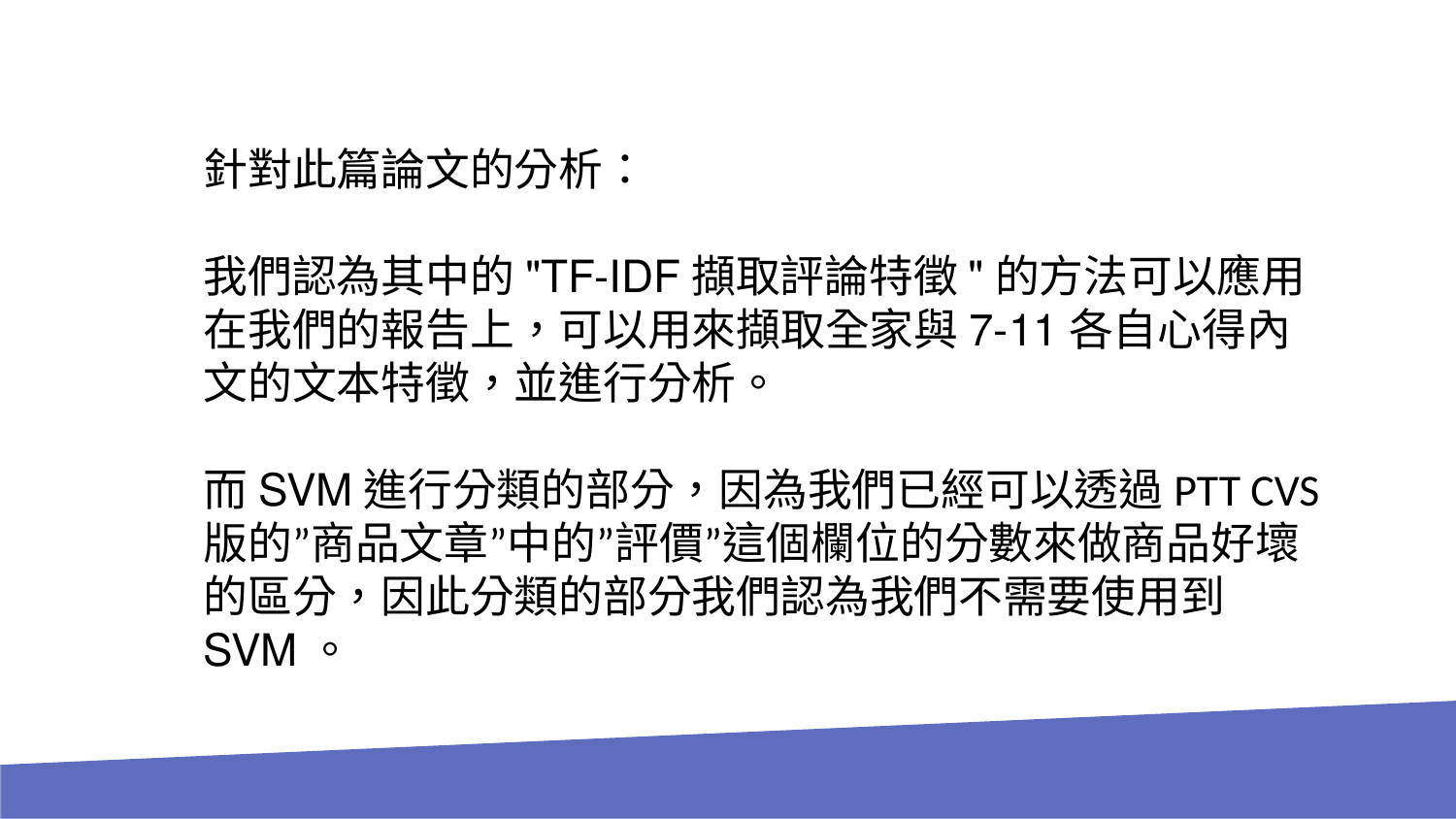

針對此篇論文的分析：

我們認為其中的"TF-IDF擷取評論特徵"的方法可以應用在我們的報告上，可以用來擷取全家與7-11各自心得內文的文本特徵，並進行分析。

而SVM進行分類的部分，因為我們已經可以透過PTT CVS版的”商品文章”中的”評價”這個欄位的分數來做商品好壞的區分，因此分類的部分我們認為我們不需要使用到SVM。